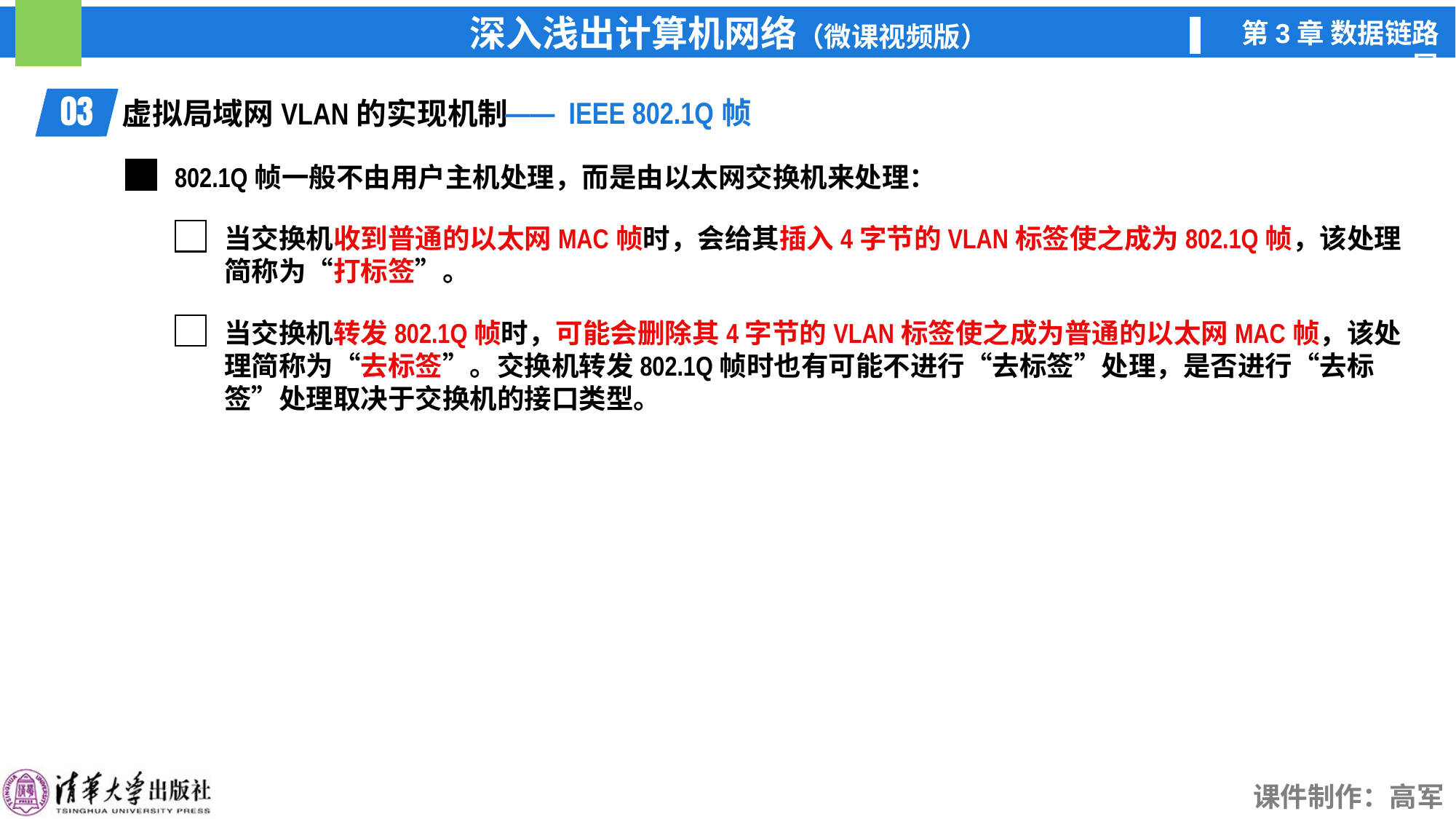

——  IEEE 802.1Q帧
03
01
虚拟局域网VLAN的实现机制
802.1Q帧一般不由用户主机处理，而是由以太网交换机来处理：

当交换机收到普通的以太网MAC帧时，会给其插入4字节的VLAN标签使之成为802.1Q帧，该处理简称为“打标签”。

当交换机转发802.1Q帧时，可能会删除其4字节的VLAN标签使之成为普通的以太网MAC帧，该处理简称为“去标签”。交换机转发802.1Q帧时也有可能不进行“去标签”处理，是否进行“去标签”处理取决于交换机的接口类型。